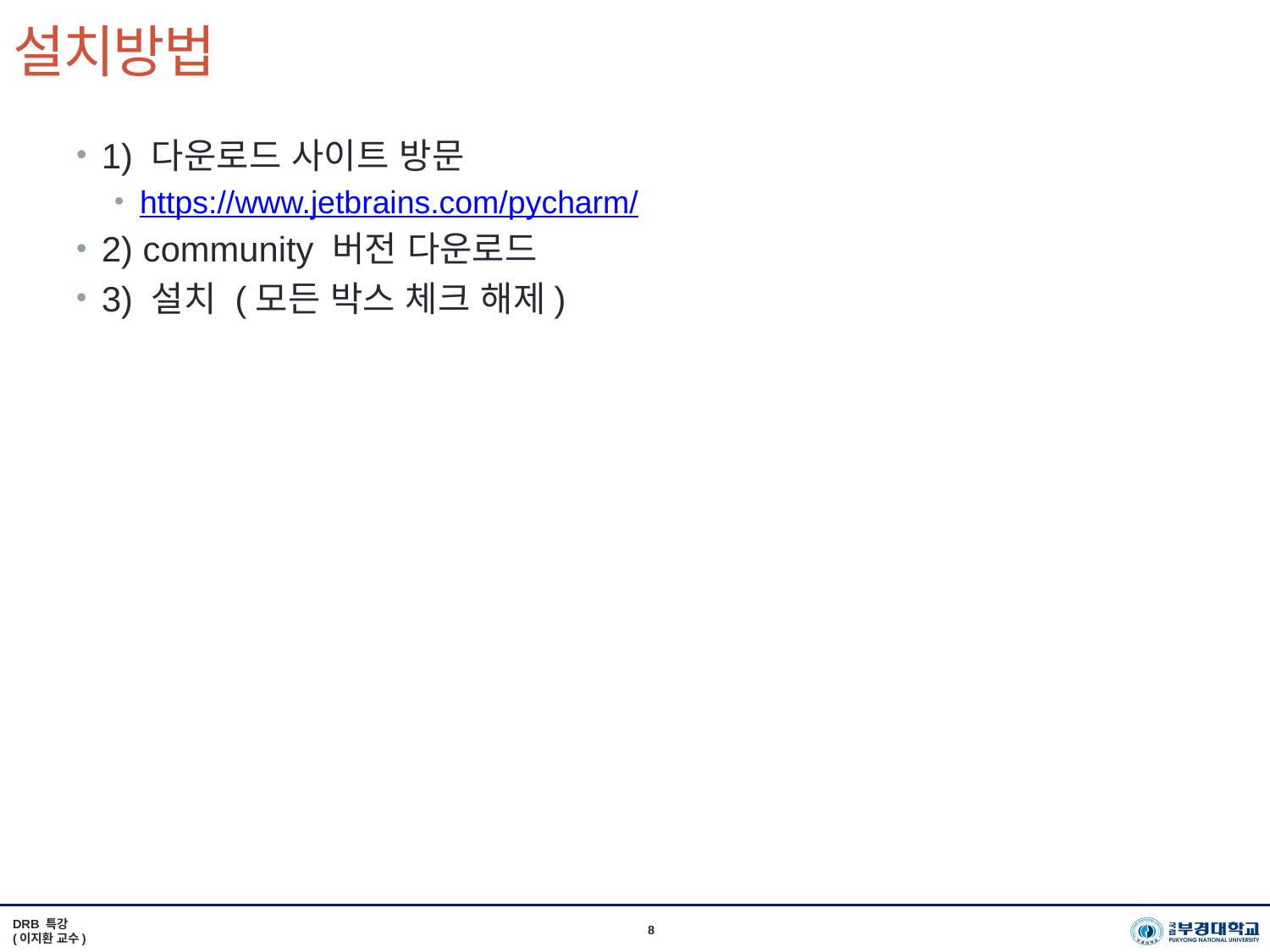

# 설치방법
1) 다운로드 사이트 방문
https://www.jetbrains.com/pycharm/
2) community 버전 다운로드
3) 설치 (모든 박스 체크 해제)
DRB 특강
(이지환 교수)